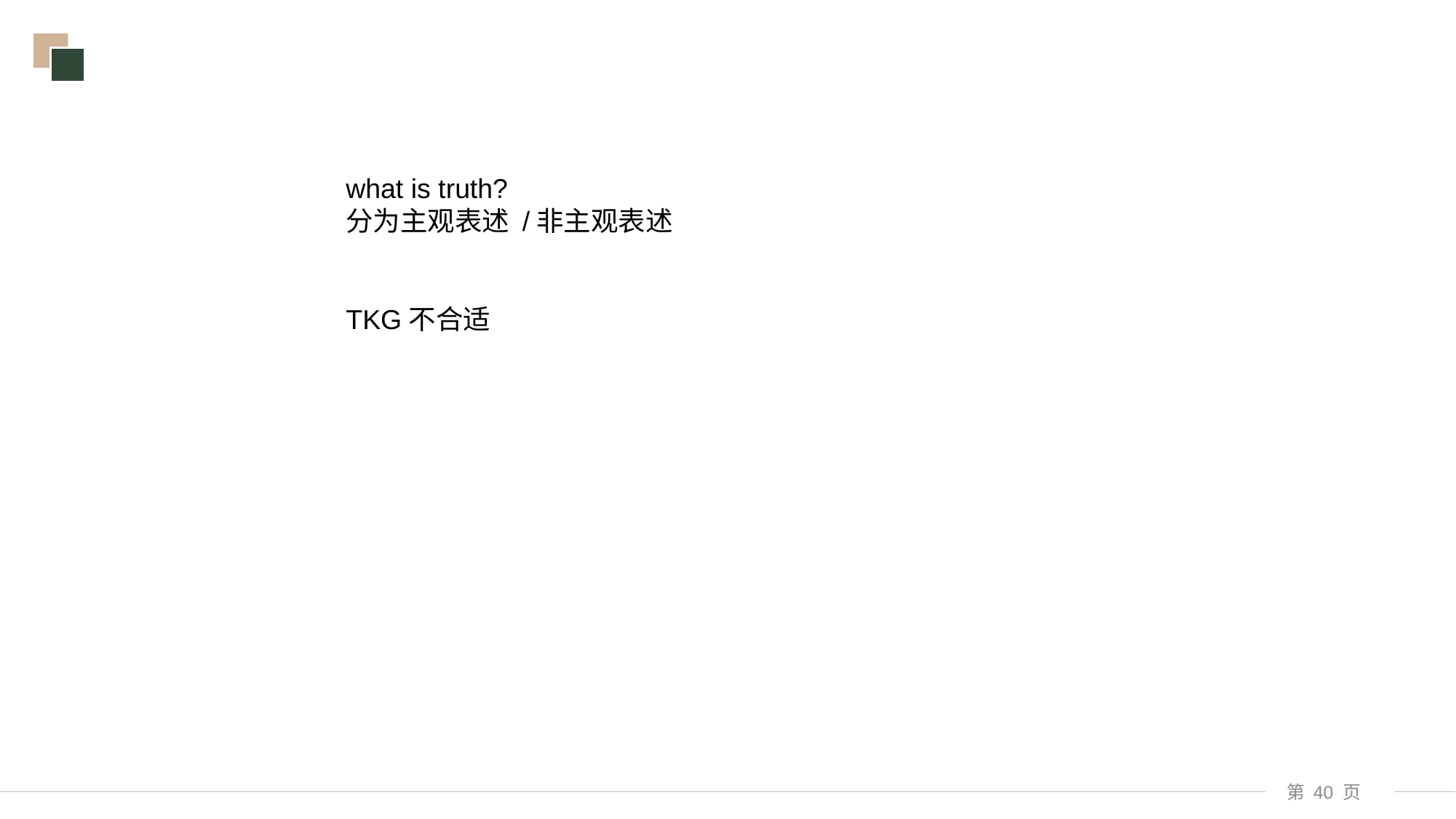

what is truth?
分为主观表述 /非主观表述

TKG不合适
第 40 页